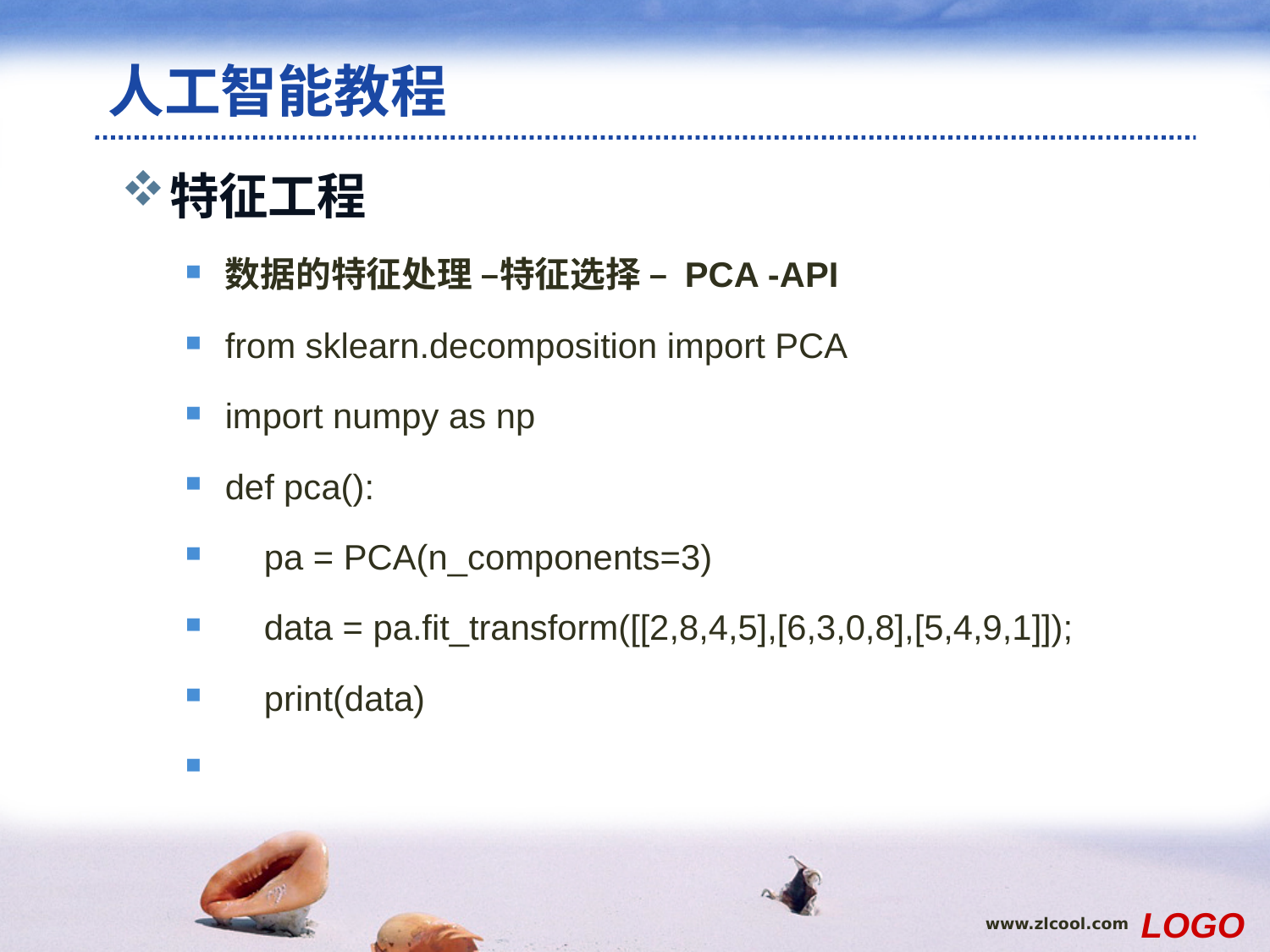

# 人工智能教程
特征工程
数据的特征处理 –特征选择 – PCA -API
from sklearn.decomposition import PCA
import numpy as np
def pca():
    pa = PCA(n_components=3)
    data = pa.fit_transform([[2,8,4,5],[6,3,0,8],[5,4,9,1]]);
    print(data)

LOGO
www.zlcool.com